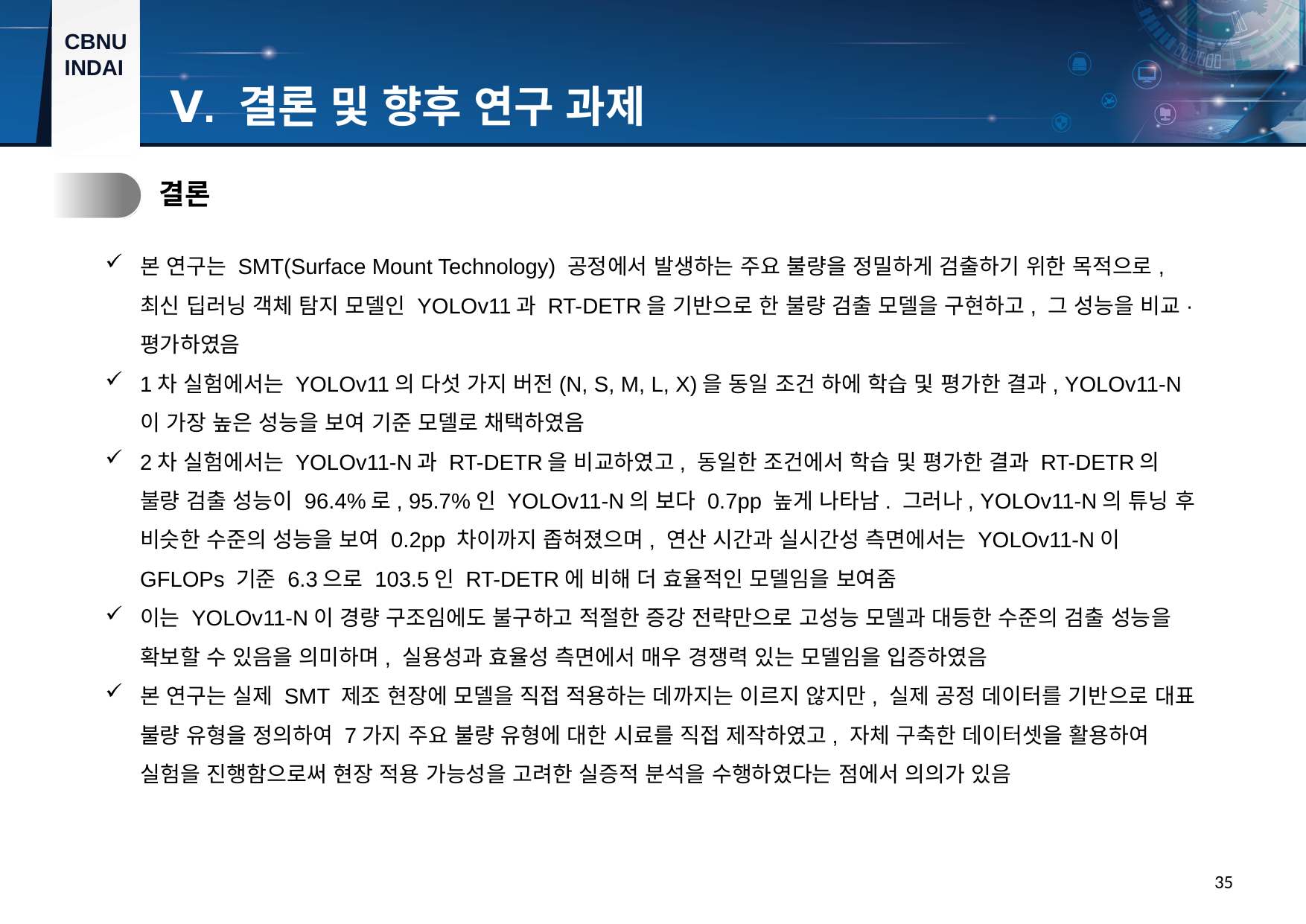

Ⅴ. 결론 및 향후 연구 과제

1.
결론
본 연구는 SMT(Surface Mount Technology) 공정에서 발생하는 주요 불량을 정밀하게 검출하기 위한 목적으로, 최신 딥러닝 객체 탐지 모델인 YOLOv11과 RT-DETR을 기반으로 한 불량 검출 모델을 구현하고, 그 성능을 비교·평가하였음
1차 실험에서는 YOLOv11의 다섯 가지 버전(N, S, M, L, X)을 동일 조건 하에 학습 및 평가한 결과, YOLOv11-N이 가장 높은 성능을 보여 기준 모델로 채택하였음
2차 실험에서는 YOLOv11-N과 RT-DETR을 비교하였고, 동일한 조건에서 학습 및 평가한 결과 RT-DETR의 불량 검출 성능이 96.4%로, 95.7%인 YOLOv11-N의 보다 0.7pp 높게 나타남. 그러나, YOLOv11-N의 튜닝 후 비슷한 수준의 성능을 보여 0.2pp 차이까지 좁혀졌으며, 연산 시간과 실시간성 측면에서는 YOLOv11-N이 GFLOPs 기준 6.3으로 103.5인 RT-DETR에 비해 더 효율적인 모델임을 보여줌
이는 YOLOv11-N이 경량 구조임에도 불구하고 적절한 증강 전략만으로 고성능 모델과 대등한 수준의 검출 성능을 확보할 수 있음을 의미하며, 실용성과 효율성 측면에서 매우 경쟁력 있는 모델임을 입증하였음
본 연구는 실제 SMT 제조 현장에 모델을 직접 적용하는 데까지는 이르지 않지만, 실제 공정 데이터를 기반으로 대표 불량 유형을 정의하여 7가지 주요 불량 유형에 대한 시료를 직접 제작하였고, 자체 구축한 데이터셋을 활용하여 실험을 진행함으로써 현장 적용 가능성을 고려한 실증적 분석을 수행하였다는 점에서 의의가 있음
35